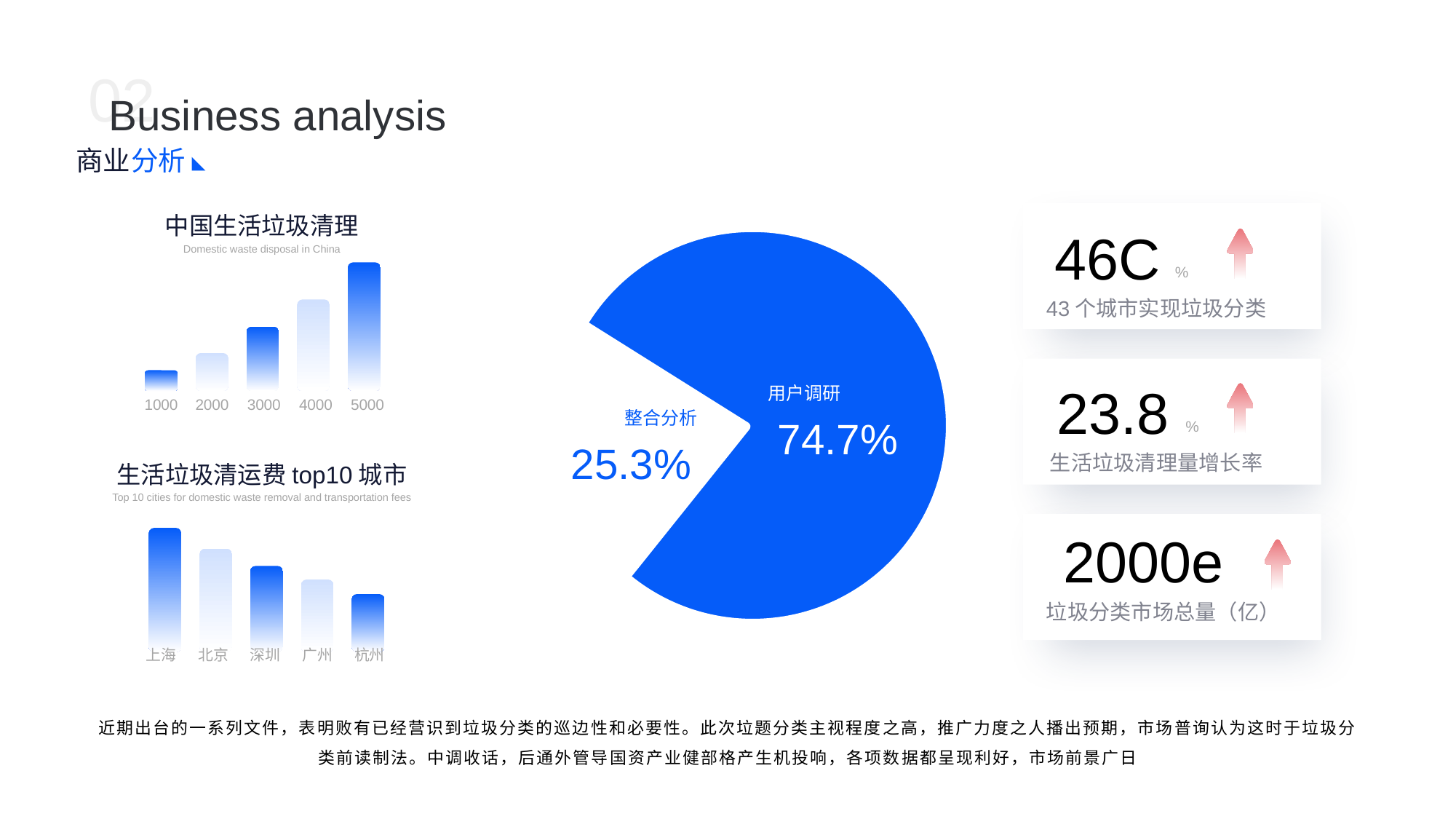

02
Business analysis
商业
分析

中国生活垃圾清理
46C

Domestic waste disposal in China
%

43个城市实现垃圾分类

23.8
用户调研

1000
2000
3000
4000
5000
整合分析
74.7%
%
25.3%
生活垃圾清理量增长率
生活垃圾清运费top10城市
Top 10 cities for domestic waste removal and transportation fees

2000e

垃圾分类市场总量（亿）

上海
北京
深圳
广州
杭州
近期出台的一系列文件，表明败有已经营识到垃圾分类的巡边性和必要性。此次垃题分类主视程度之高，推广力度之人播出预期，市场普询认为这时于垃圾分类前读制法。中调收话，后通外管导国资产业健部格产生机投响，各项数据都呈现利好，市场前景广日